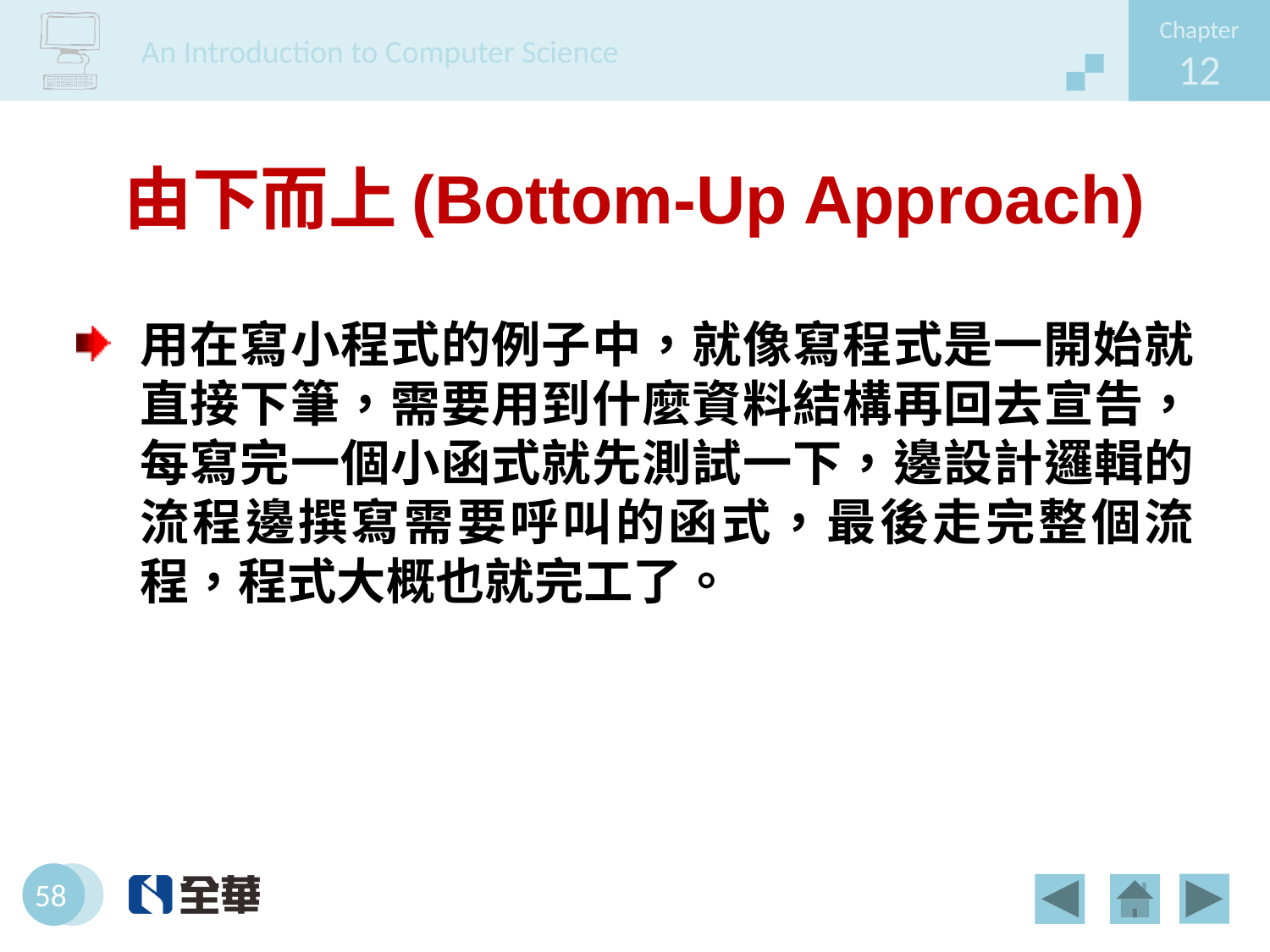

# 由下而上(Bottom-Up Approach)
用在寫小程式的例子中，就像寫程式是一開始就直接下筆，需要用到什麼資料結構再回去宣告，每寫完一個小函式就先測試一下，邊設計邏輯的流程邊撰寫需要呼叫的函式，最後走完整個流程，程式大概也就完工了。